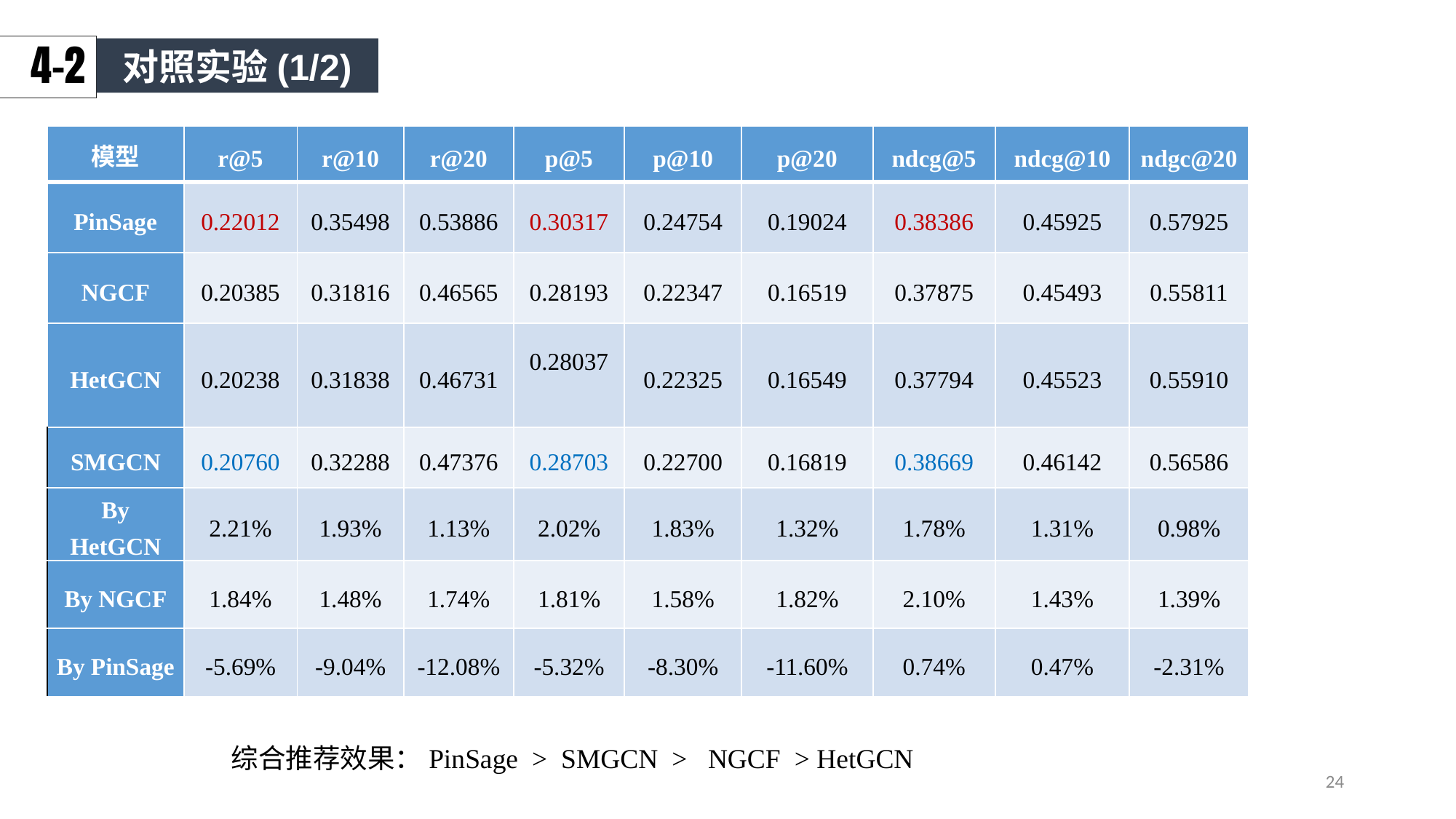

4-2
对照实验(1/2)
| 模型 | r@5 | r@10 | r@20 | p@5 | p@10 | p@20 | ndcg@5 | ndcg@10 | ndgc@20 |
| --- | --- | --- | --- | --- | --- | --- | --- | --- | --- |
| PinSage | 0.22012 | 0.35498 | 0.53886 | 0.30317 | 0.24754 | 0.19024 | 0.38386 | 0.45925 | 0.57925 |
| NGCF | 0.20385 | 0.31816 | 0.46565 | 0.28193 | 0.22347 | 0.16519 | 0.37875 | 0.45493 | 0.55811 |
| HetGCN | 0.20238 | 0.31838 | 0.46731 | 0.28037 | 0.22325 | 0.16549 | 0.37794 | 0.45523 | 0.55910 |
| SMGCN | 0.20760 | 0.32288 | 0.47376 | 0.28703 | 0.22700 | 0.16819 | 0.38669 | 0.46142 | 0.56586 |
| By HetGCN | 2.21% | 1.93% | 1.13% | 2.02% | 1.83% | 1.32% | 1.78% | 1.31% | 0.98% |
| By NGCF | 1.84% | 1.48% | 1.74% | 1.81% | 1.58% | 1.82% | 2.10% | 1.43% | 1.39% |
| By PinSage | -5.69% | -9.04% | -12.08% | -5.32% | -8.30% | -11.60% | 0.74% | 0.47% | -2.31% |
综合推荐效果：PinSage  >  SMGCN  >   NGCF  > HetGCN
24